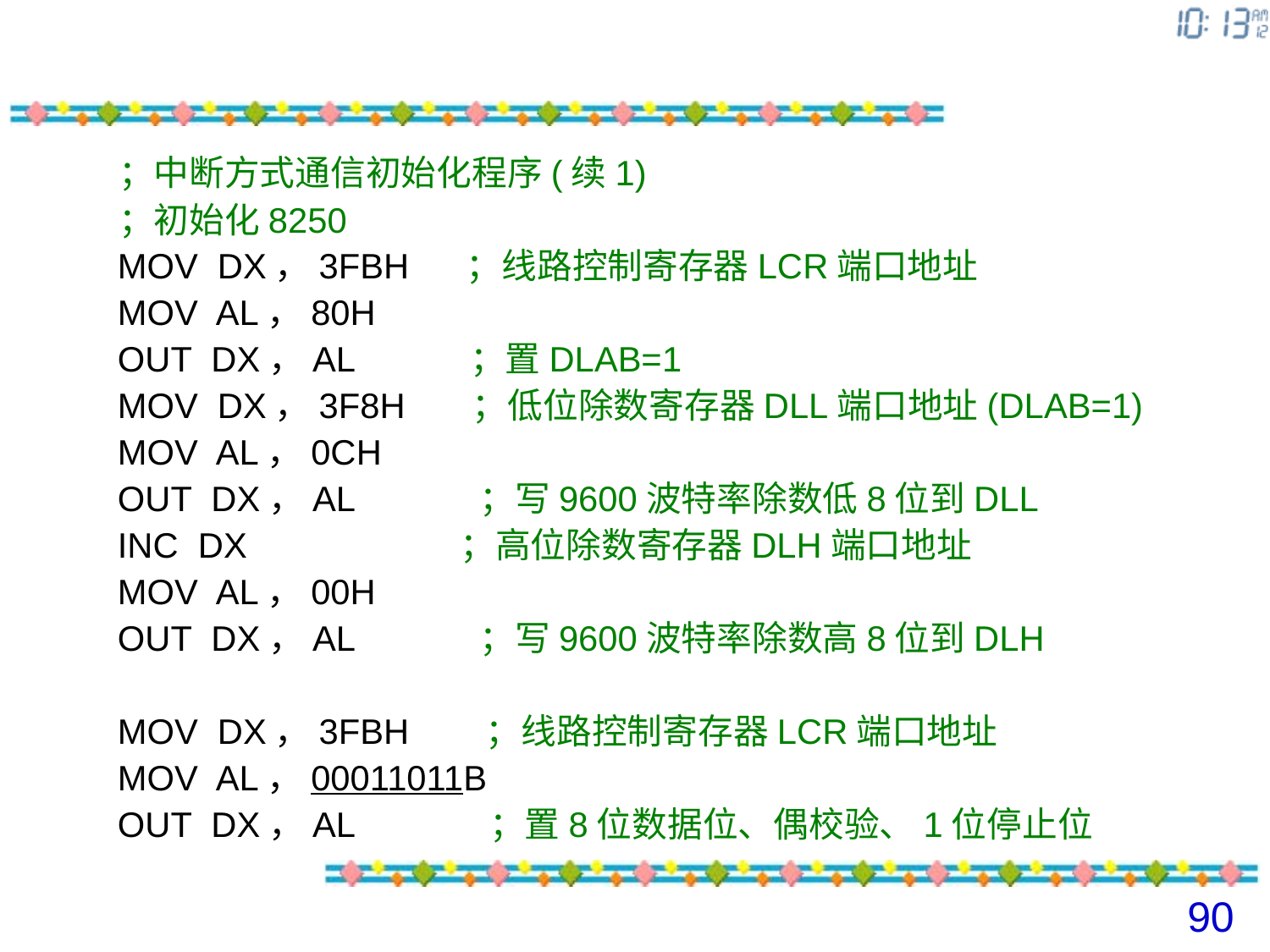

；中断方式通信初始化程序(续1)
    ；初始化8250
    MOV  DX，3FBH     ；线路控制寄存器LCR端口地址
    MOV  AL，80H
    OUT  DX，AL           ；置DLAB=1
    MOV  DX，3F8H      ；低位除数寄存器DLL端口地址(DLAB=1)
    MOV  AL，0CH
    OUT  DX，AL            ；写9600波特率除数低8位到DLL
    INC  DX                     ；高位除数寄存器DLH端口地址
    MOV  AL，00H
    OUT  DX，AL            ；写9600波特率除数高8位到DLH

    MOV  DX，3FBH       ；线路控制寄存器LCR端口地址
    MOV  AL，00011011B
    OUT  DX，AL             ；置8位数据位、偶校验、1位停止位